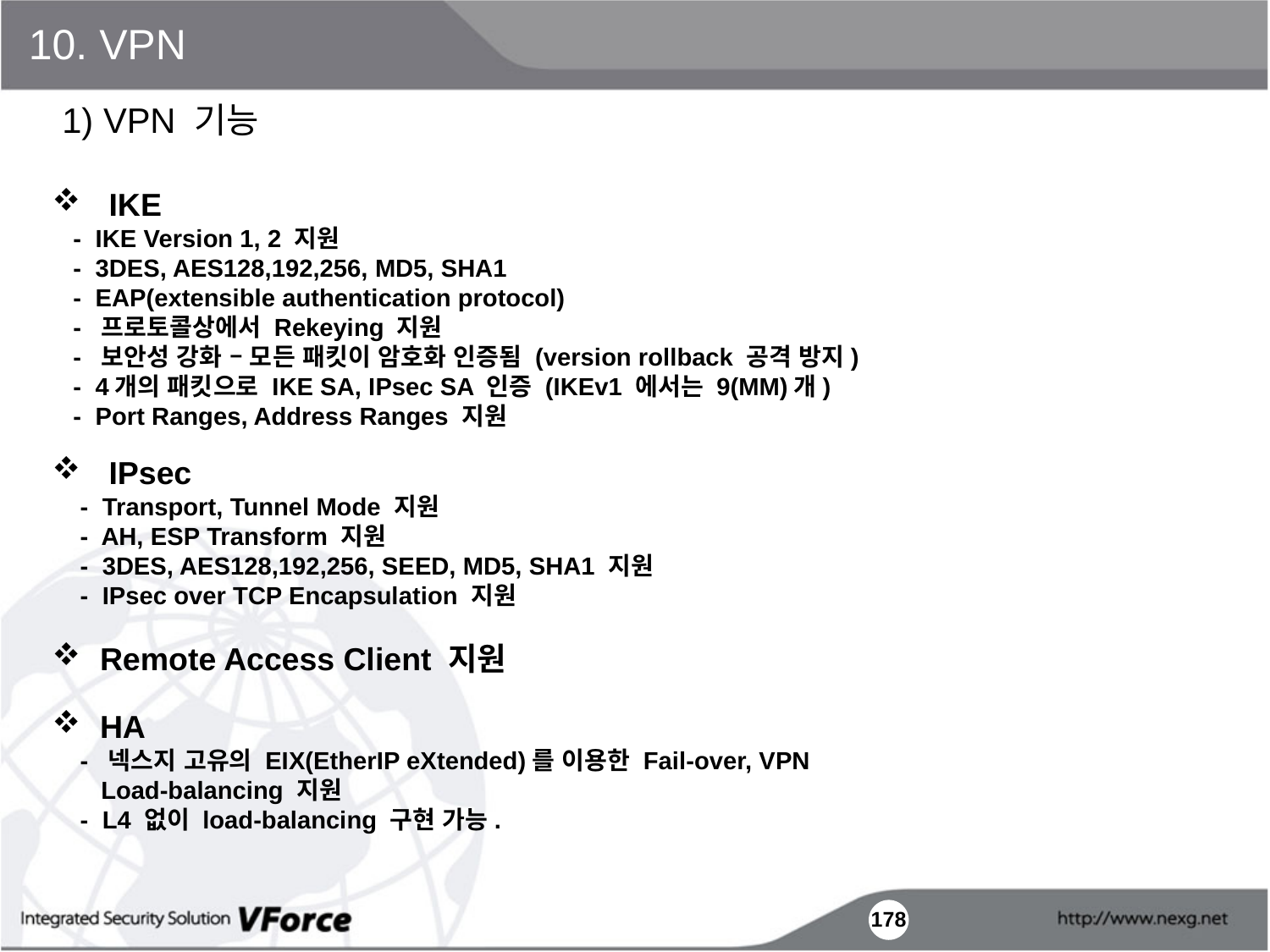

10. VPN
1) VPN 기능
   IKE
   -  IKE Version 1, 2 지원
   -  3DES, AES128,192,256, MD5, SHA1
   -  EAP(extensible authentication protocol)
   -  프로토콜상에서 Rekeying 지원
   -  보안성 강화 – 모든 패킷이 암호화 인증됨 (version rollback 공격 방지)
   -  4개의 패킷으로 IKE SA, IPsec SA 인증 (IKEv1 에서는 9(MM)개)
   -  Port Ranges, Address Ranges 지원

   IPsec
    -  Transport, Tunnel Mode 지원
    -  AH, ESP Transform 지원
    -  3DES, AES128,192,256, SEED, MD5, SHA1 지원
    -  IPsec over TCP Encapsulation 지원

  Remote Access Client 지원

  HA
    -  넥스지 고유의 EIX(EtherIP eXtended)를 이용한 Fail-over, VPN
       Load-balancing 지원
    -  L4 없이 load-balancing 구현 가능.